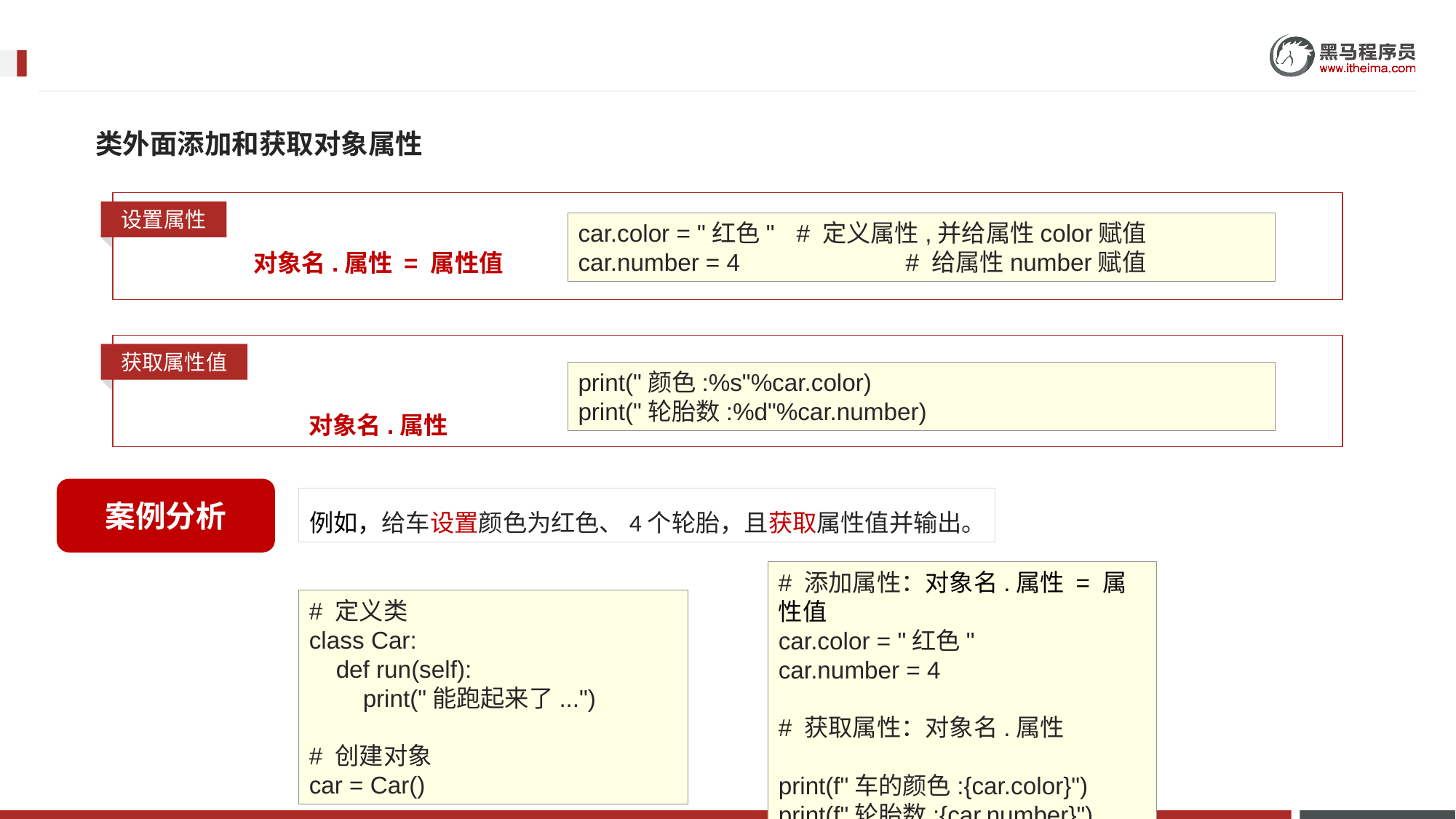

类外面添加和获取对象属性

设置属性
car.color = "红色"	# 定义属性,并给属性color赋值
car.number = 4		# 给属性number赋值
对象名.属性 = 属性值

获取属性值
print("颜色:%s"%car.color)
print("轮胎数:%d"%car.number)

对象名.属性
案例分析
例如，给车设置颜色为红色、4个轮胎，且获取属性值并输出。
# 添加属性：对象名.属性 = 属性值
car.color = "红色"
car.number = 4

# 获取属性：对象名.属性

print(f"车的颜色:{car.color}")
print(f"轮胎数:{car.number}")
# 定义类
class Car:
    def run(self):
        print("能跑起来了...")

# 创建对象
car = Car()